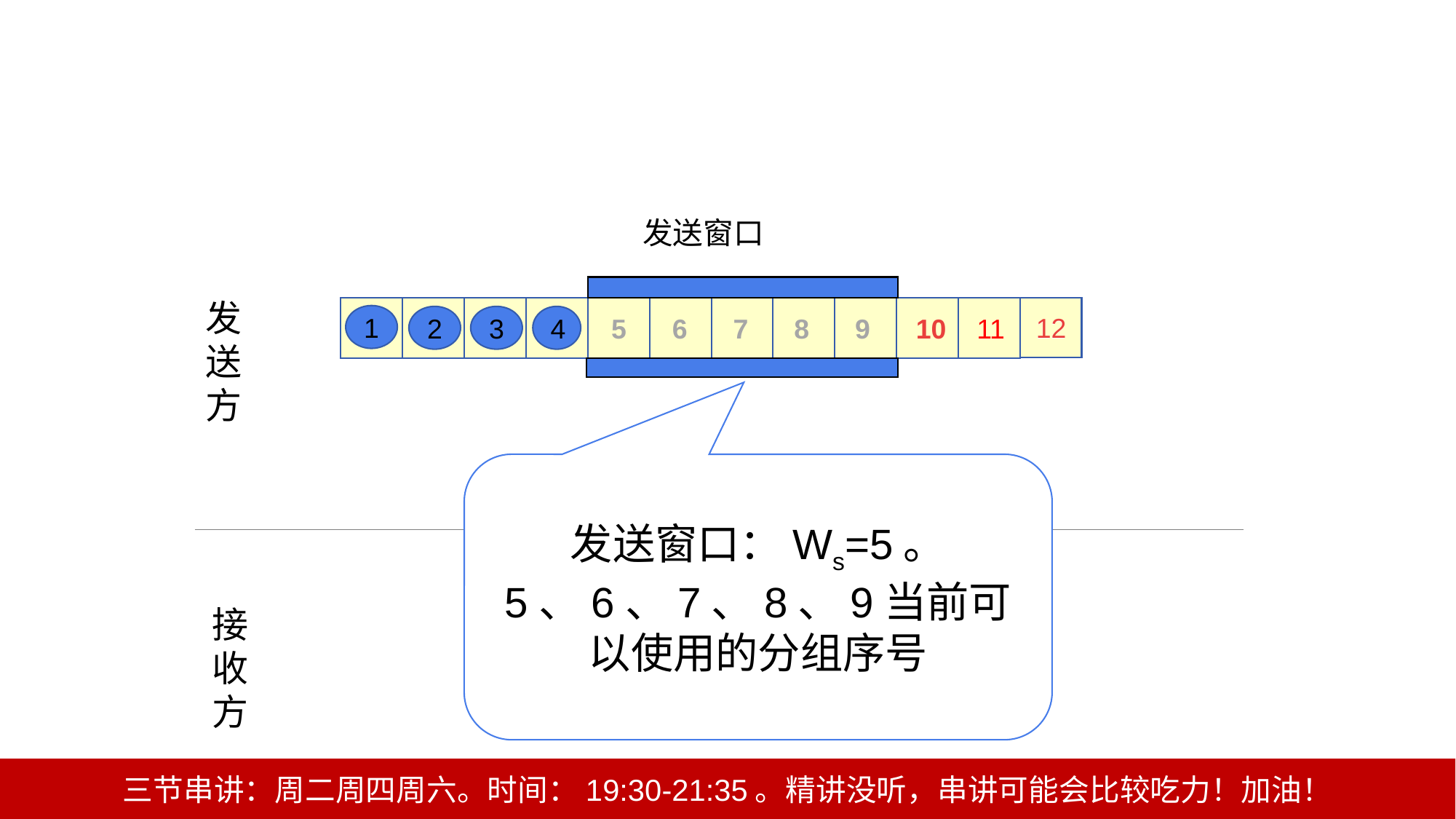

发送窗口

发送方
12

3

1
12
1      2       3      4      5      6      7      8      9      10    11
2
3
4

发送窗口：Ws=5。
5、6、7、8、9当前可以使用的分组序号
接收方